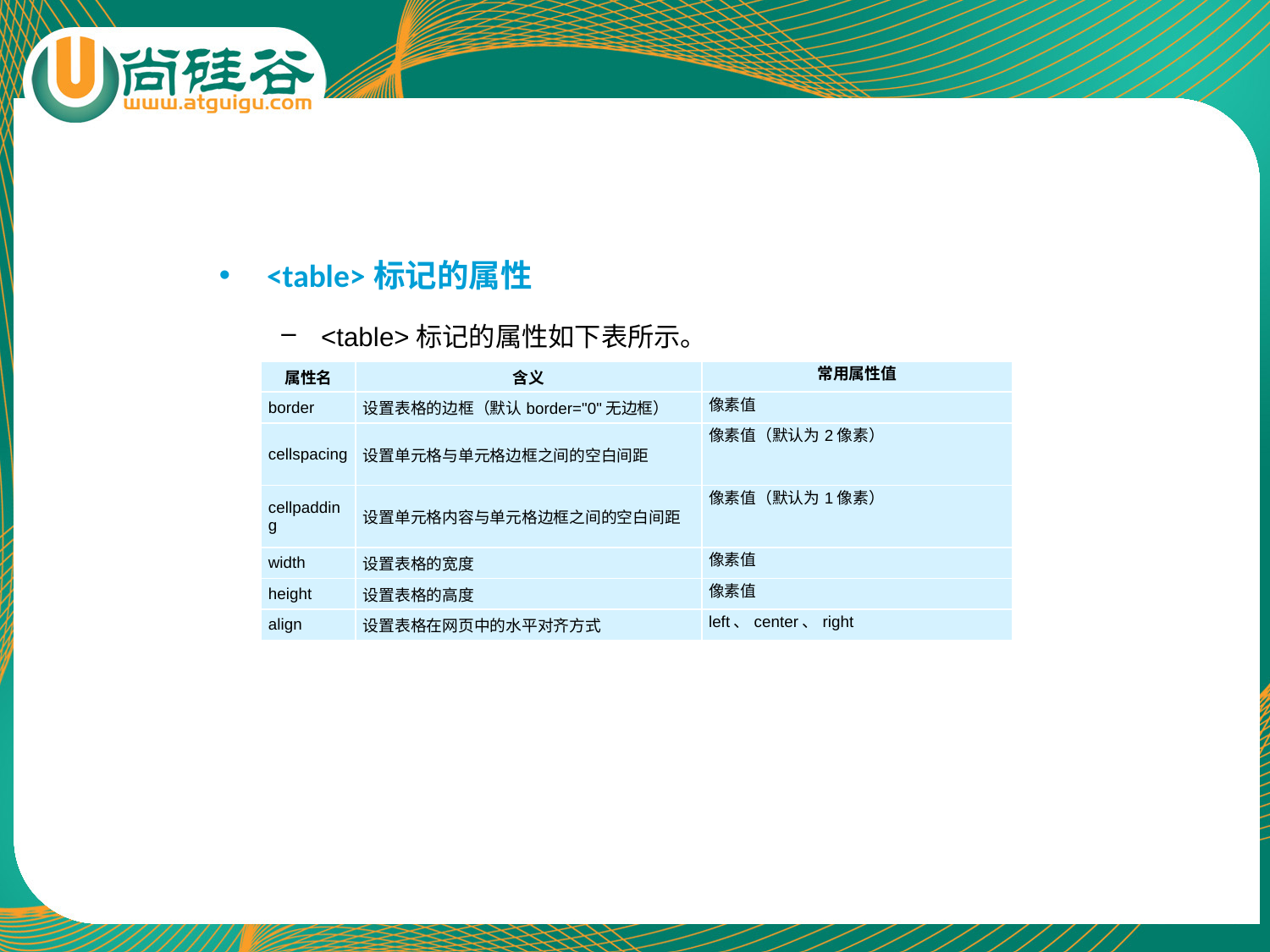

# <table>标记的属性
<table>标记的属性如下表所示。

| 属性名 | 含义 | 常用属性值 |
| --- | --- | --- |
| border | 设置表格的边框（默认border="0"无边框） | 像素值 |
| cellspacing | 设置单元格与单元格边框之间的空白间距 | 像素值（默认为2像素） |
| cellpadding | 设置单元格内容与单元格边框之间的空白间距 | 像素值（默认为1像素） |
| width | 设置表格的宽度 | 像素值 |
| height | 设置表格的高度 | 像素值 |
| align | 设置表格在网页中的水平对齐方式 | left、center、right |